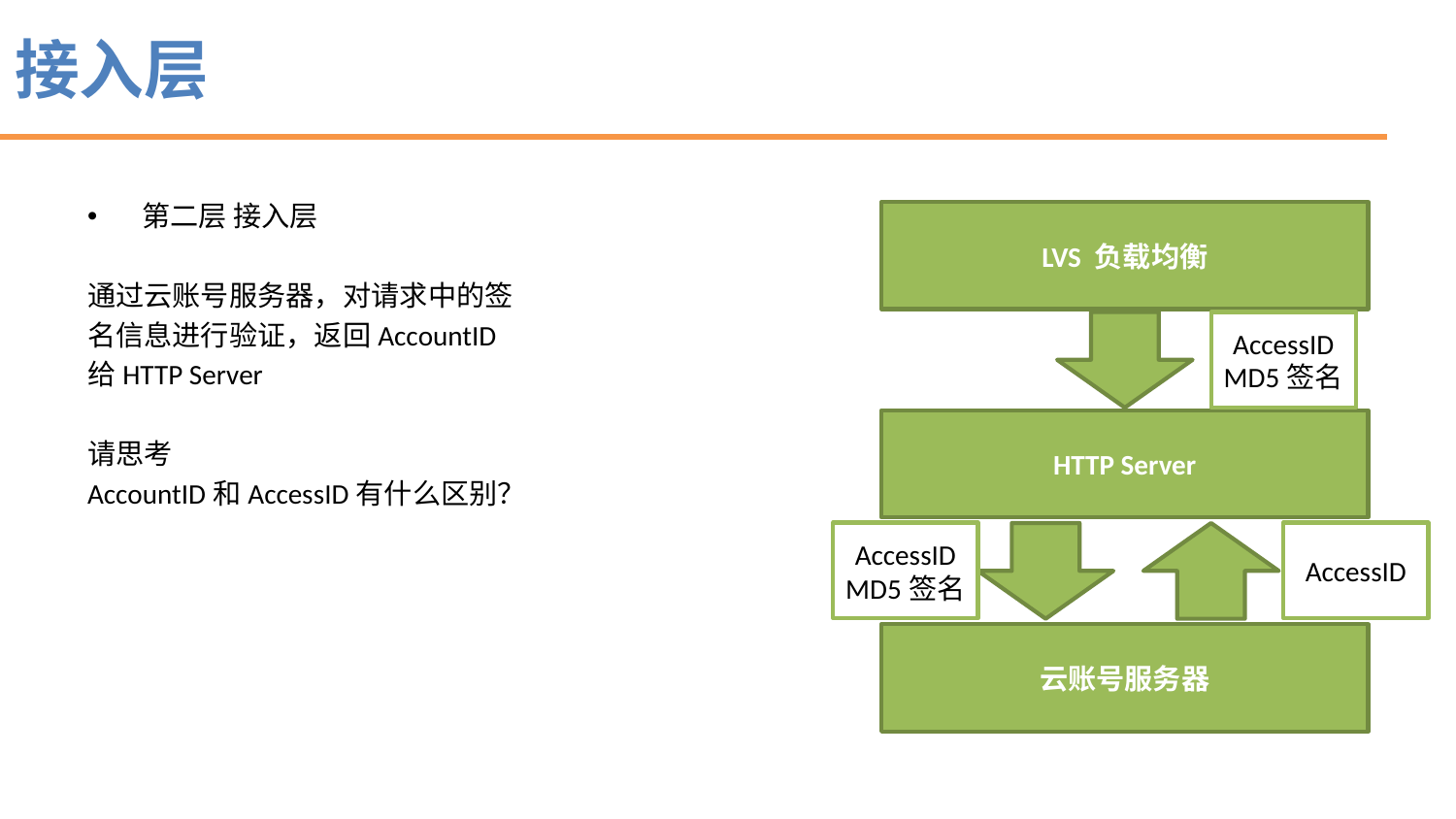

# 接入层
第二层 接入层

通过云账号服务器，对请求中的签
名信息进行验证，返回AccountID
给HTTP Server

请思考
AccountID和AccessID有什么区别？
LVS 负载均衡

AccessID
MD5签名
HTTP Server
AccessID
MD5签名
AccessID

云账号服务器